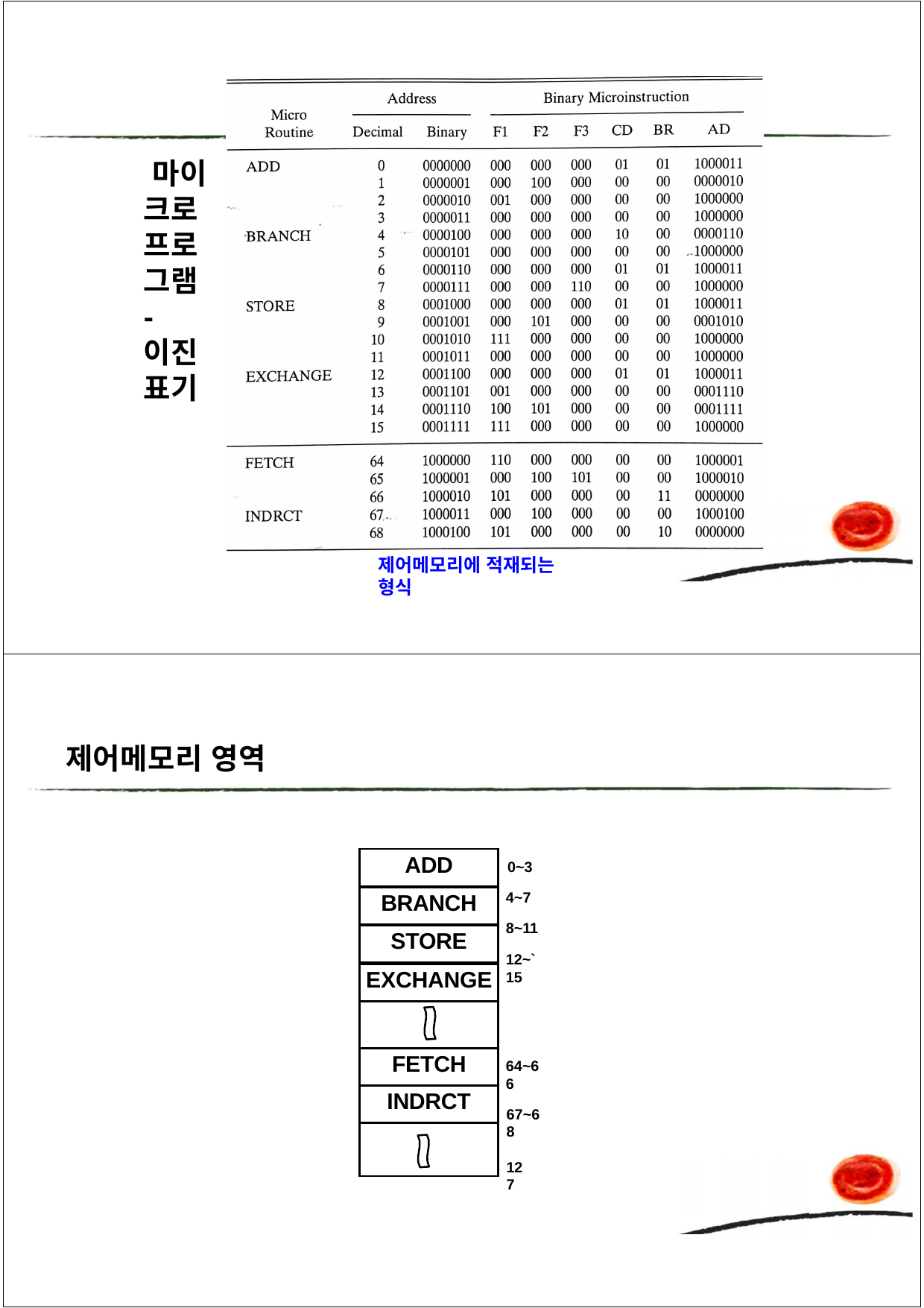

5마이
크로  프로  그램-  이진  표기
제어메모리에 적재되는 형식

제어메모리 영역

| ADD |
| --- |
| BRANCH |
| STORE |
| EXCHANGE |
|  |
| FETCH |
| INDRCT |
|  |
0~3

4~7

8~11

12~`15

64~66

67~68

127